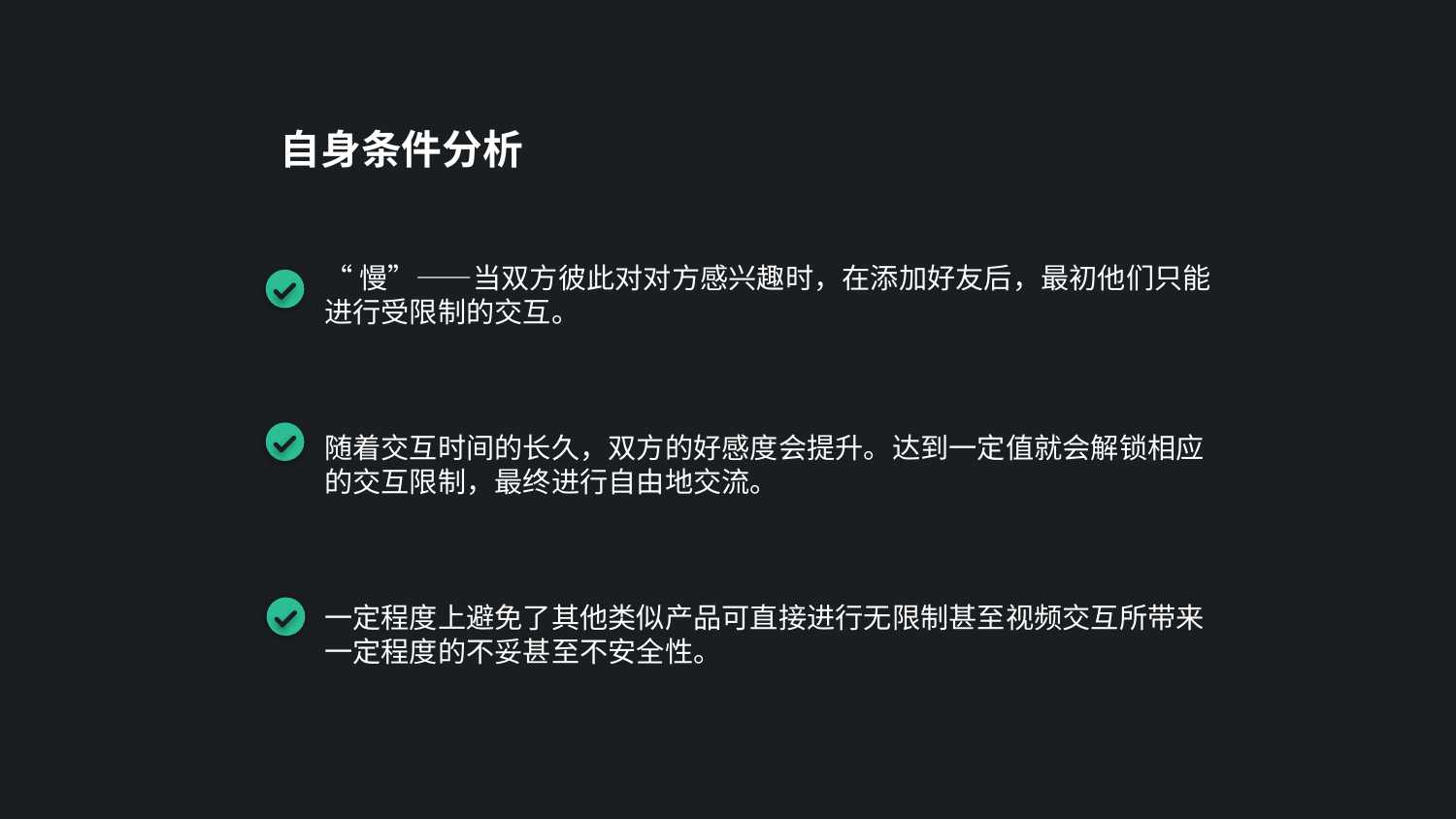

自身条件分析
“慢”——当双方彼此对对方感兴趣时，在添加好友后，最初他们只能进行受限制的交互。

随着交互时间的长久，双方的好感度会提升。达到一定值就会解锁相应的交互限制，最终进行自由地交流。

一定程度上避免了其他类似产品可直接进行无限制甚至视频交互所带来一定程度的不妥甚至不安全性。